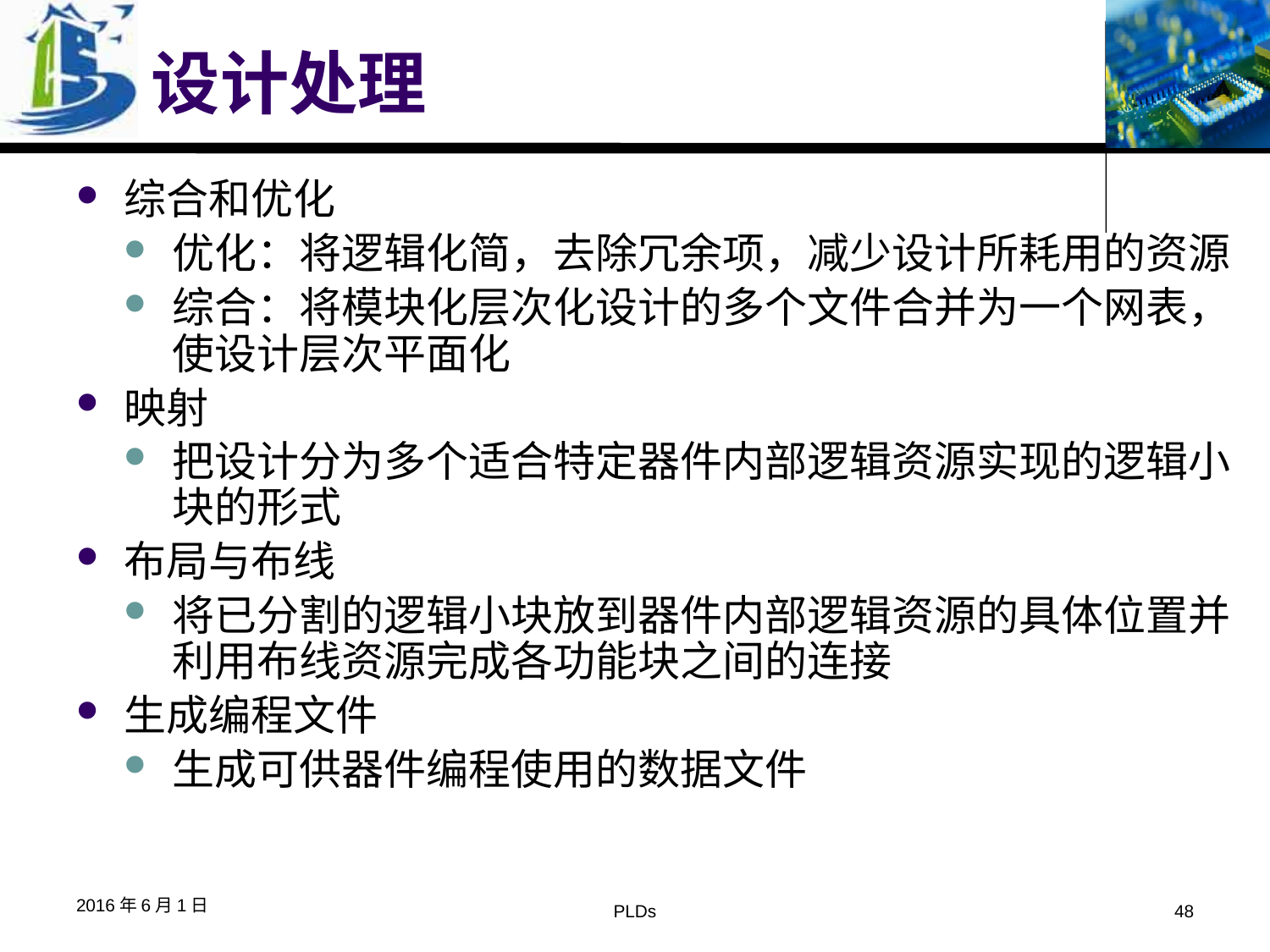

# 设计处理
综合和优化
优化：将逻辑化简，去除冗余项，减少设计所耗用的资源
综合：将模块化层次化设计的多个文件合并为一个网表，使设计层次平面化
映射
把设计分为多个适合特定器件内部逻辑资源实现的逻辑小块的形式
布局与布线
将已分割的逻辑小块放到器件内部逻辑资源的具体位置并利用布线资源完成各功能块之间的连接
生成编程文件
生成可供器件编程使用的数据文件
2016年6月1日
PLDs
48